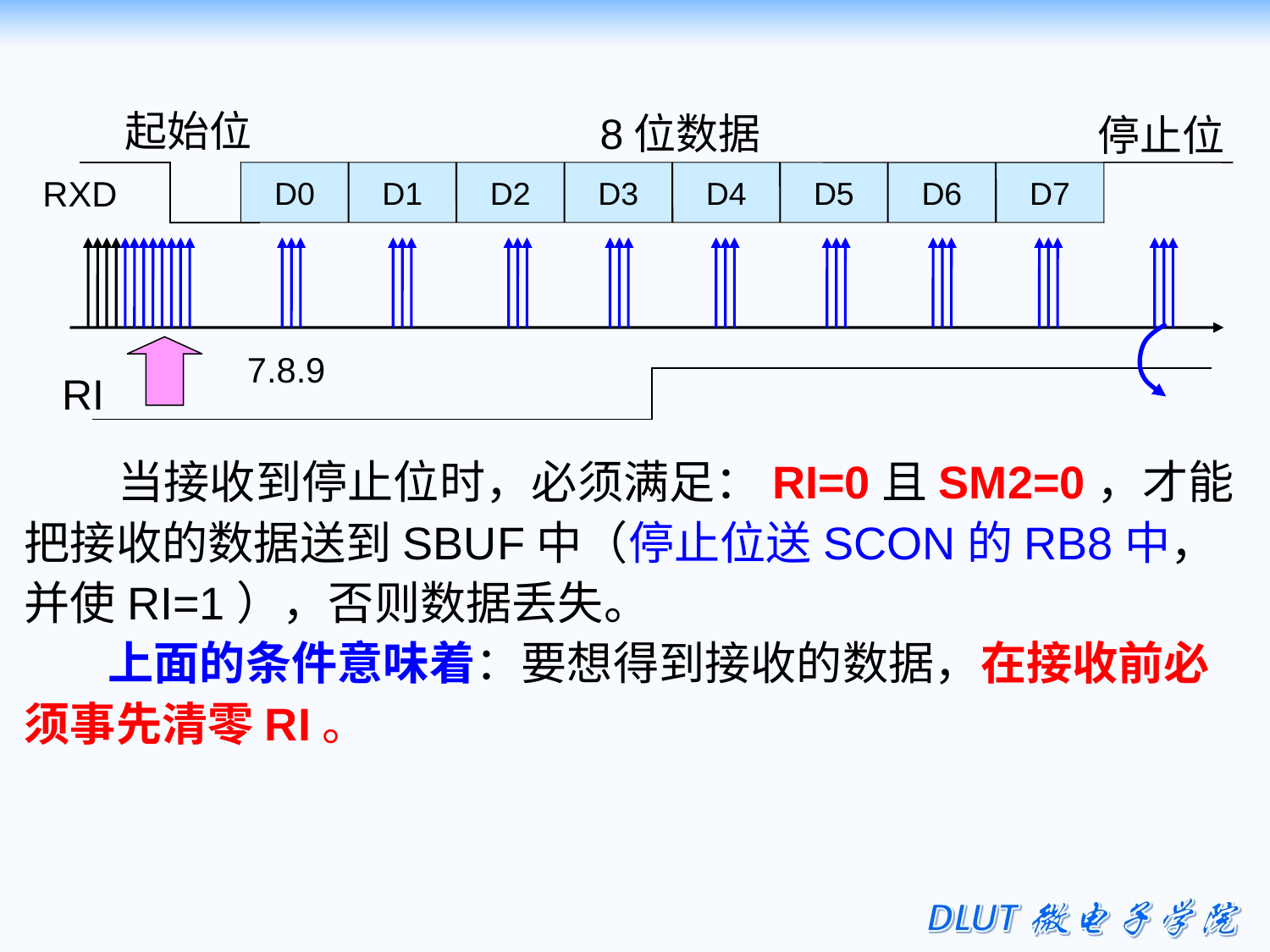

起始位
停止位
8位数据
D0

D1

D2

D3

D4

D5

D6

D7

RXD

7.8.9
RI
        当接收到停止位时，必须满足：RI=0且SM2=0，才能把接收的数据送到SBUF中（停止位送SCON的RB8中，并使RI=1），否则数据丢失。
       上面的条件意味着：要想得到接收的数据，在接收前必须事先清零RI。